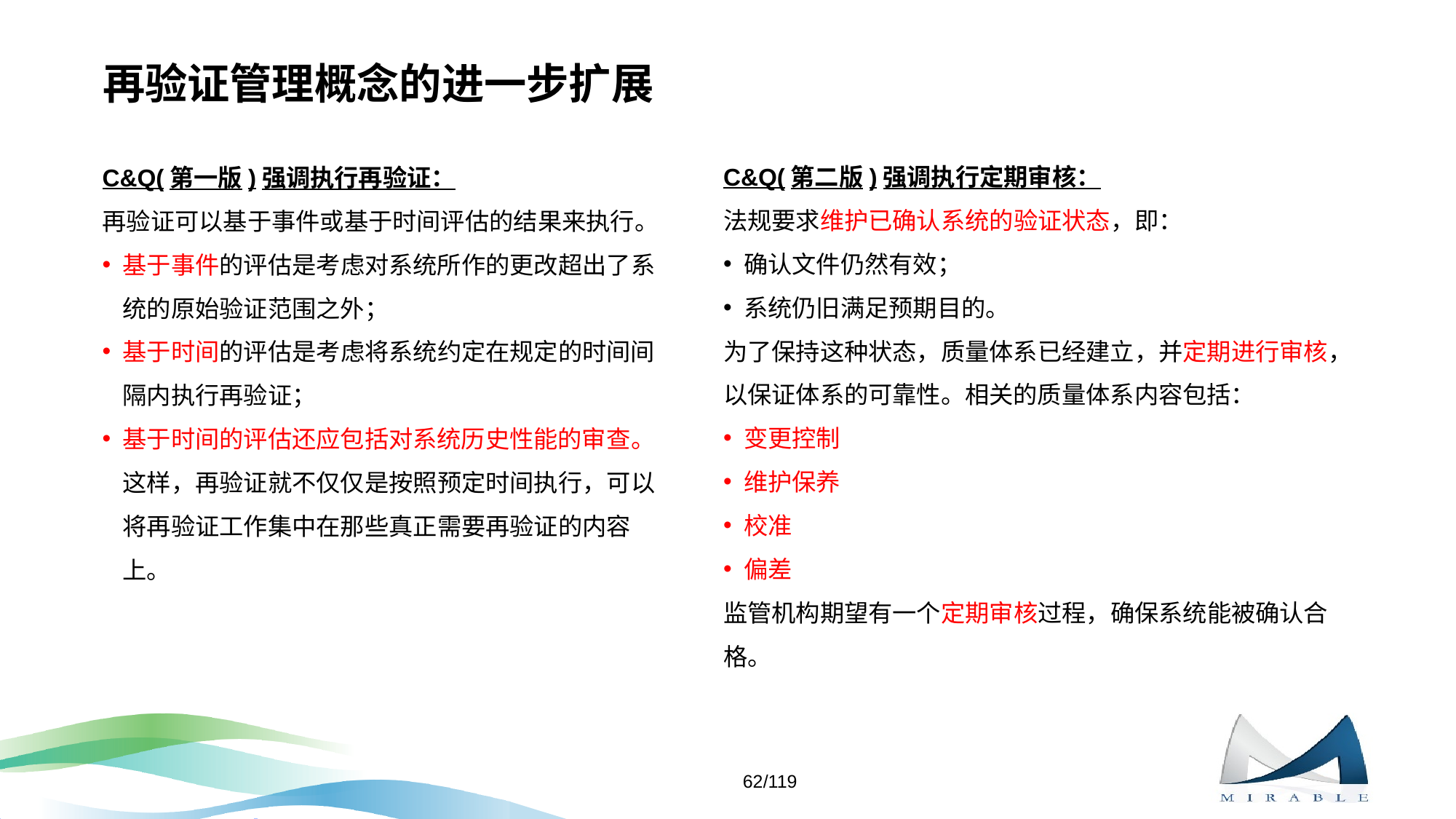

# 再验证管理概念的进一步扩展
C&Q(第二版)强调执行定期审核：
法规要求维护已确认系统的验证状态，即：
确认文件仍然有效；
系统仍旧满足预期目的。
为了保持这种状态，质量体系已经建立，并定期进行审核，以保证体系的可靠性。相关的质量体系内容包括：
变更控制
维护保养
校准
偏差
监管机构期望有一个定期审核过程，确保系统能被确认合格。
C&Q(第一版)强调执行再验证：
再验证可以基于事件或基于时间评估的结果来执行。
基于事件的评估是考虑对系统所作的更改超出了系统的原始验证范围之外；
基于时间的评估是考虑将系统约定在规定的时间间隔内执行再验证；
基于时间的评估还应包括对系统历史性能的审查。这样，再验证就不仅仅是按照预定时间执行，可以将再验证工作集中在那些真正需要再验证的内容上。
62/119